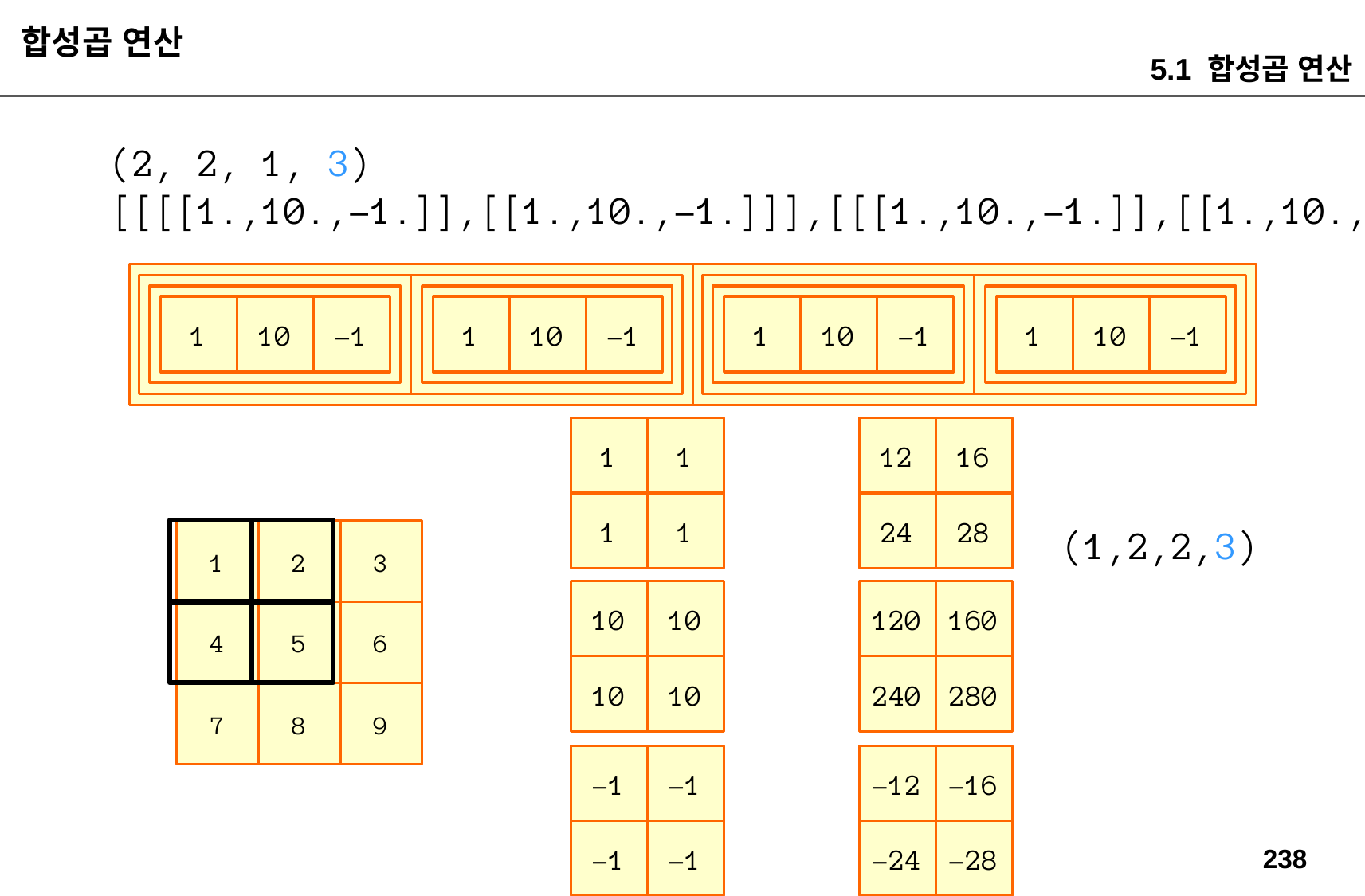

합성곱 연산
5.1 합성곱 연산
(2, 2, 1, 3)
[[[[1.,10.,-1.]],[[1.,10.,-1.]]],[[[1.,10.,-1.]],[[1.,10.,-1.]]]]

1
10
-1
1
10
-1
1
10
-1
1
10
-1
1
1
12
16
1
1
24
28
(1,2,2,3)

1
2
3
10
10
120
160
4
5
6
10
10
240
280
7
8
9
-1
-1
-12
-16
-1
-1
-24
-28